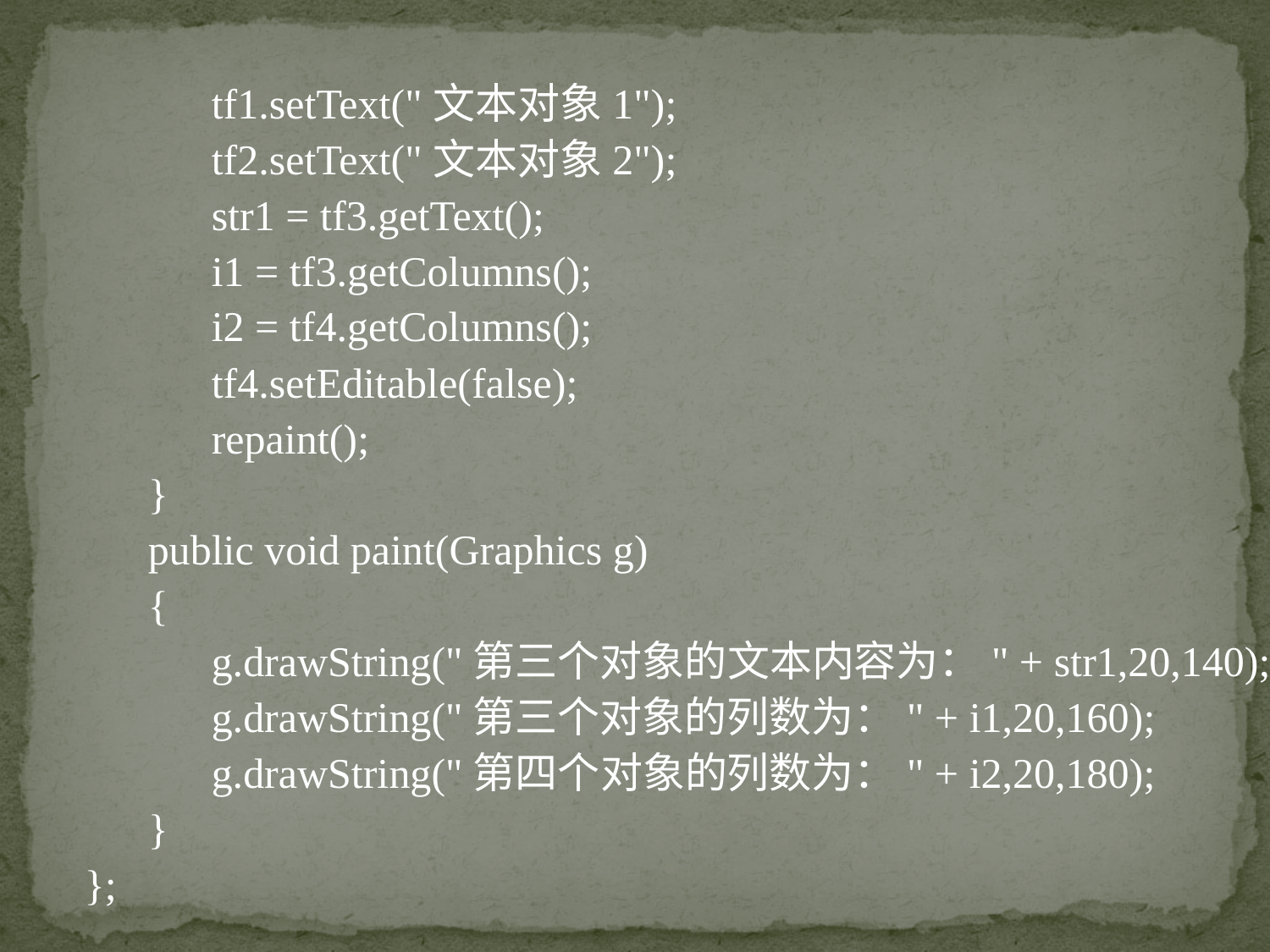

tf1.setText("文本对象1");
	tf2.setText("文本对象2");
	str1 = tf3.getText();
	i1 = tf3.getColumns();
	i2 = tf4.getColumns();
	tf4.setEditable(false);
	repaint();
      }
      public void paint(Graphics g)
      {
	g.drawString("第三个对象的文本内容为：" + str1,20,140);
	g.drawString("第三个对象的列数为：" + i1,20,160);
	g.drawString("第四个对象的列数为：" + i2,20,180);
      }
};